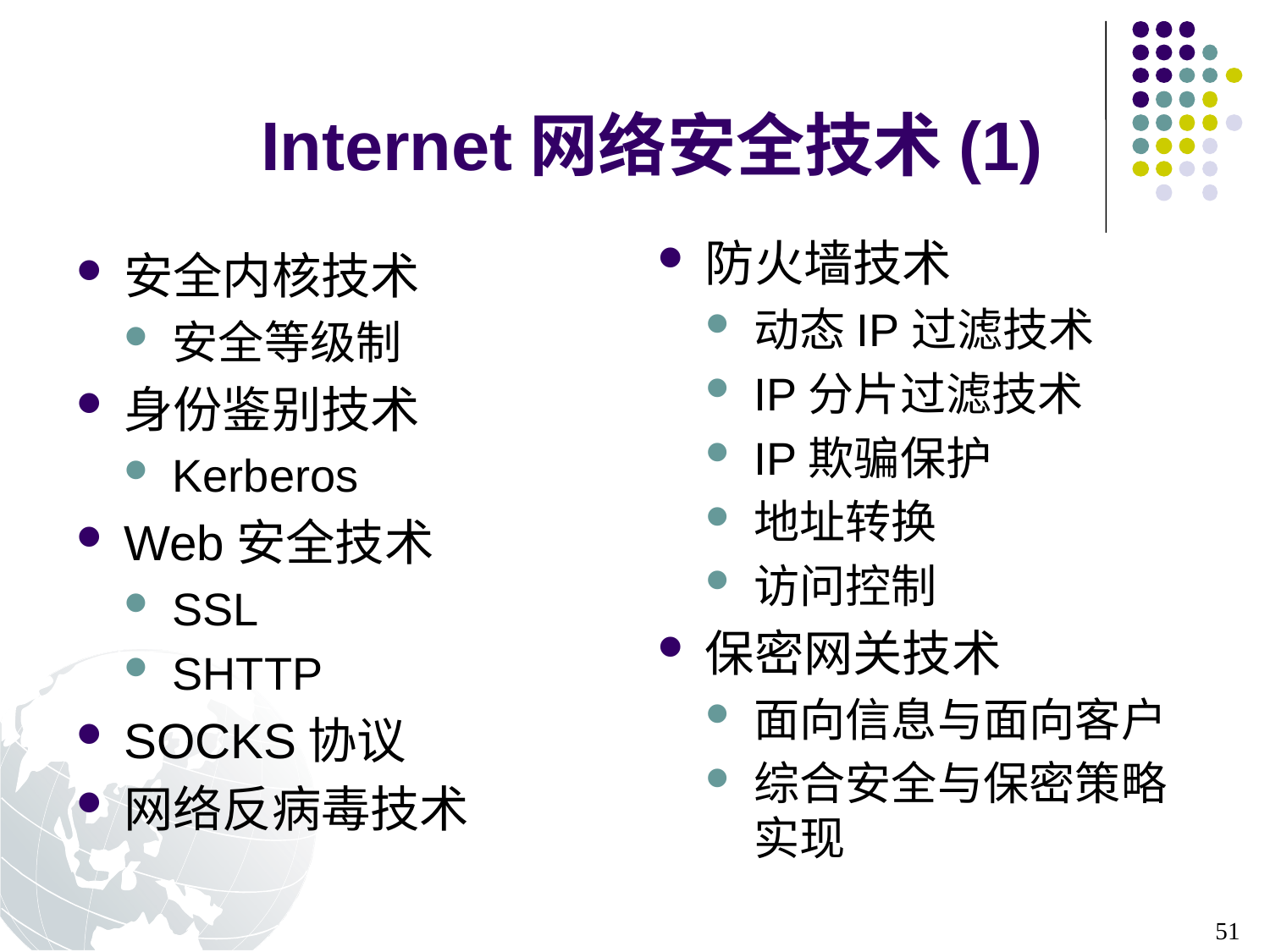

# Internet网络安全技术(1)
防火墙技术
动态IP过滤技术
IP分片过滤技术
IP欺骗保护
地址转换
访问控制
保密网关技术
面向信息与面向客户
综合安全与保密策略实现
安全内核技术
安全等级制
身份鉴别技术
Kerberos
Web安全技术
SSL
SHTTP
SOCKS协议
网络反病毒技术